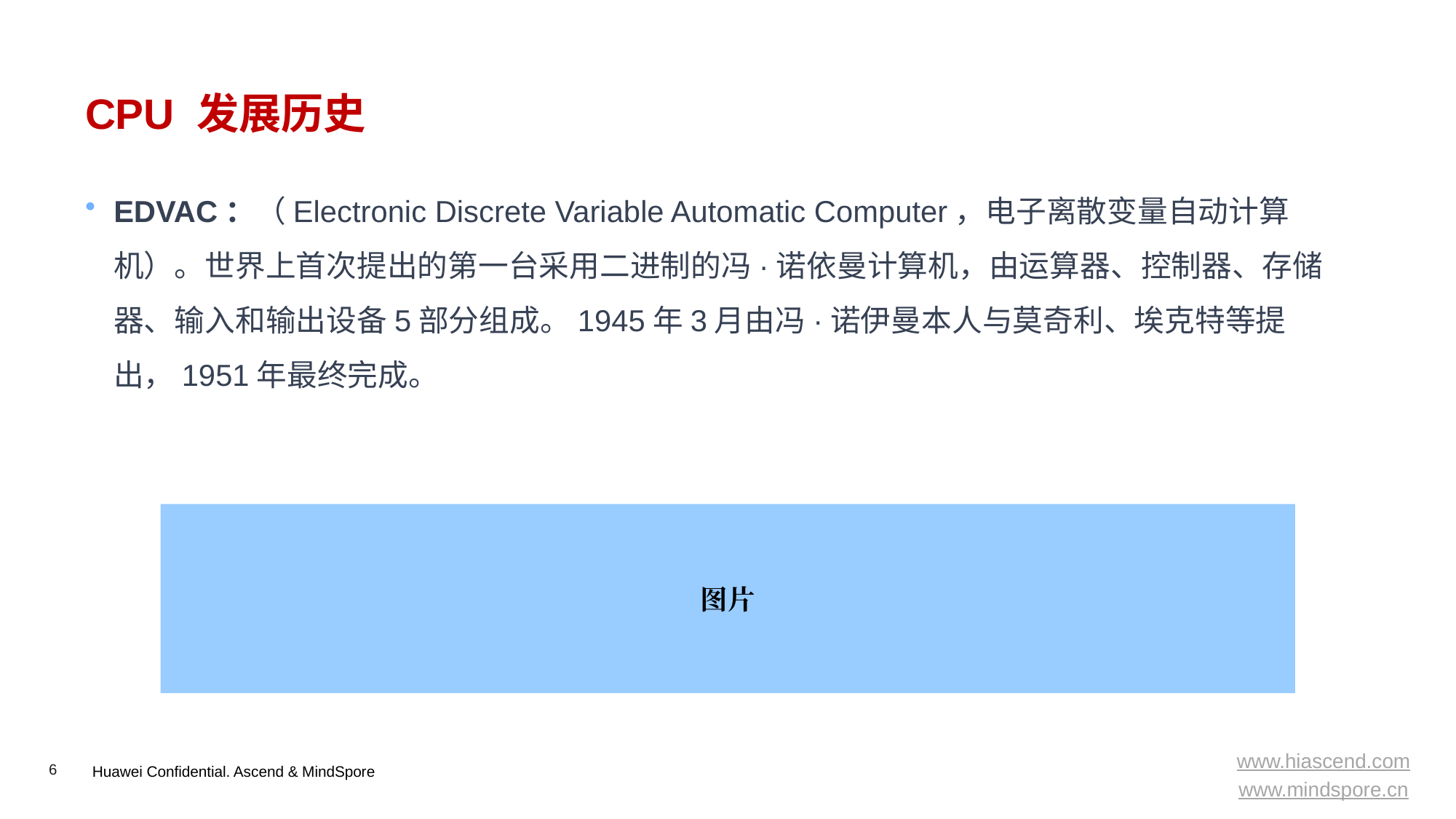

# CPU 发展历史
EDVAC：（Electronic Discrete Variable Automatic Computer，电子离散变量自动计算机）。世界上首次提出的第一台采用二进制的冯·诺依曼计算机，由运算器、控制器、存储器、输入和输出设备5部分组成。1945年3月由冯·诺伊曼本人与莫奇利、埃克特等提出，1951年最终完成。
图片